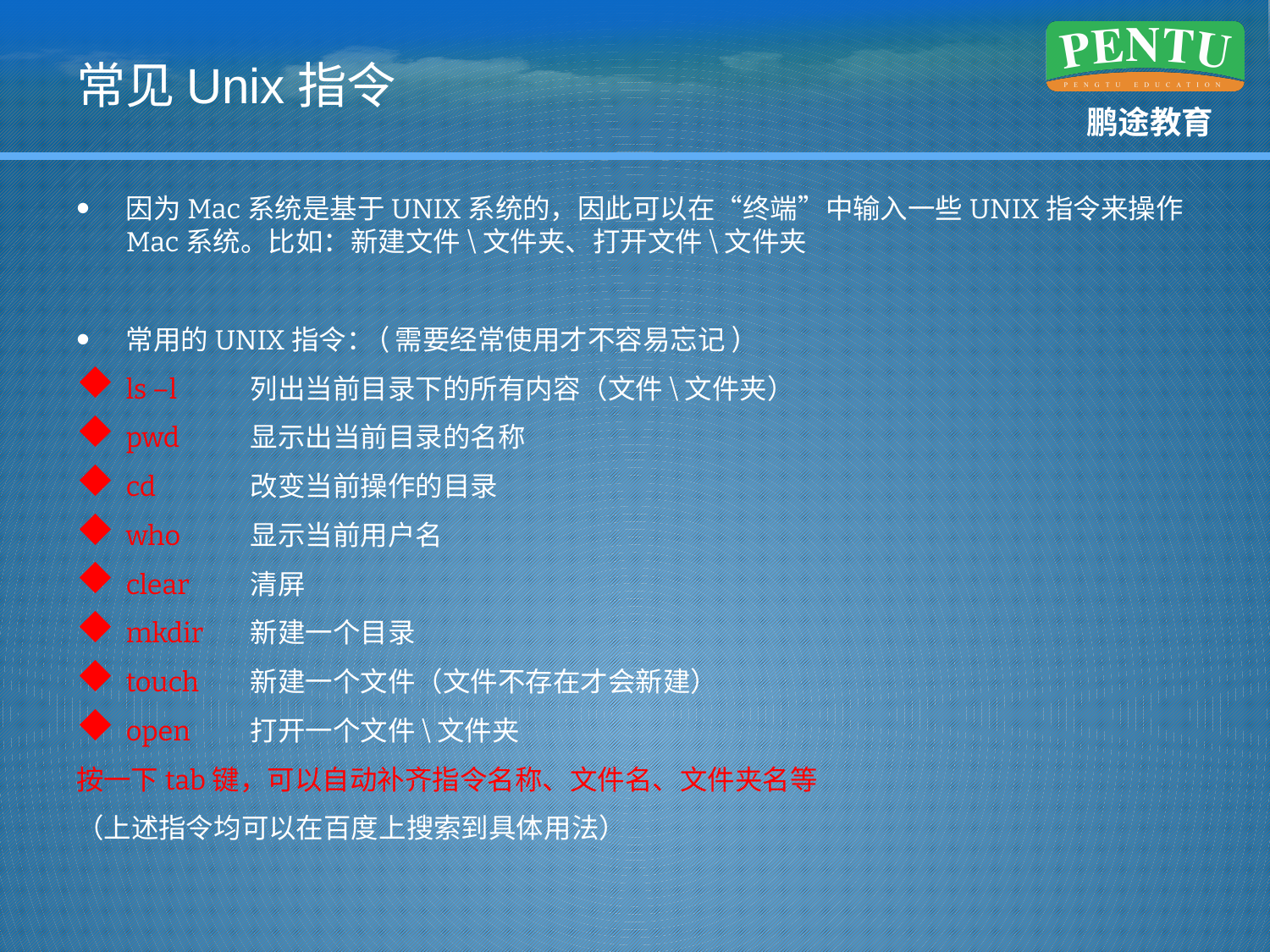

# 常见Unix指令
因为Mac系统是基于UNIX系统的，因此可以在“终端”中输入一些UNIX指令来操作Mac系统。比如：新建文件\文件夹、打开文件\文件夹

常用的UNIX指令：(需要经常使用才不容易忘记)
ls –l	列出当前目录下的所有内容（文件\文件夹）
pwd		显示出当前目录的名称
cd		改变当前操作的目录
who		显示当前用户名
clear		清屏
mkdir		新建一个目录
touch		新建一个文件（文件不存在才会新建）
open		打开一个文件\文件夹
按一下tab键，可以自动补齐指令名称、文件名、文件夹名等
（上述指令均可以在百度上搜索到具体用法）